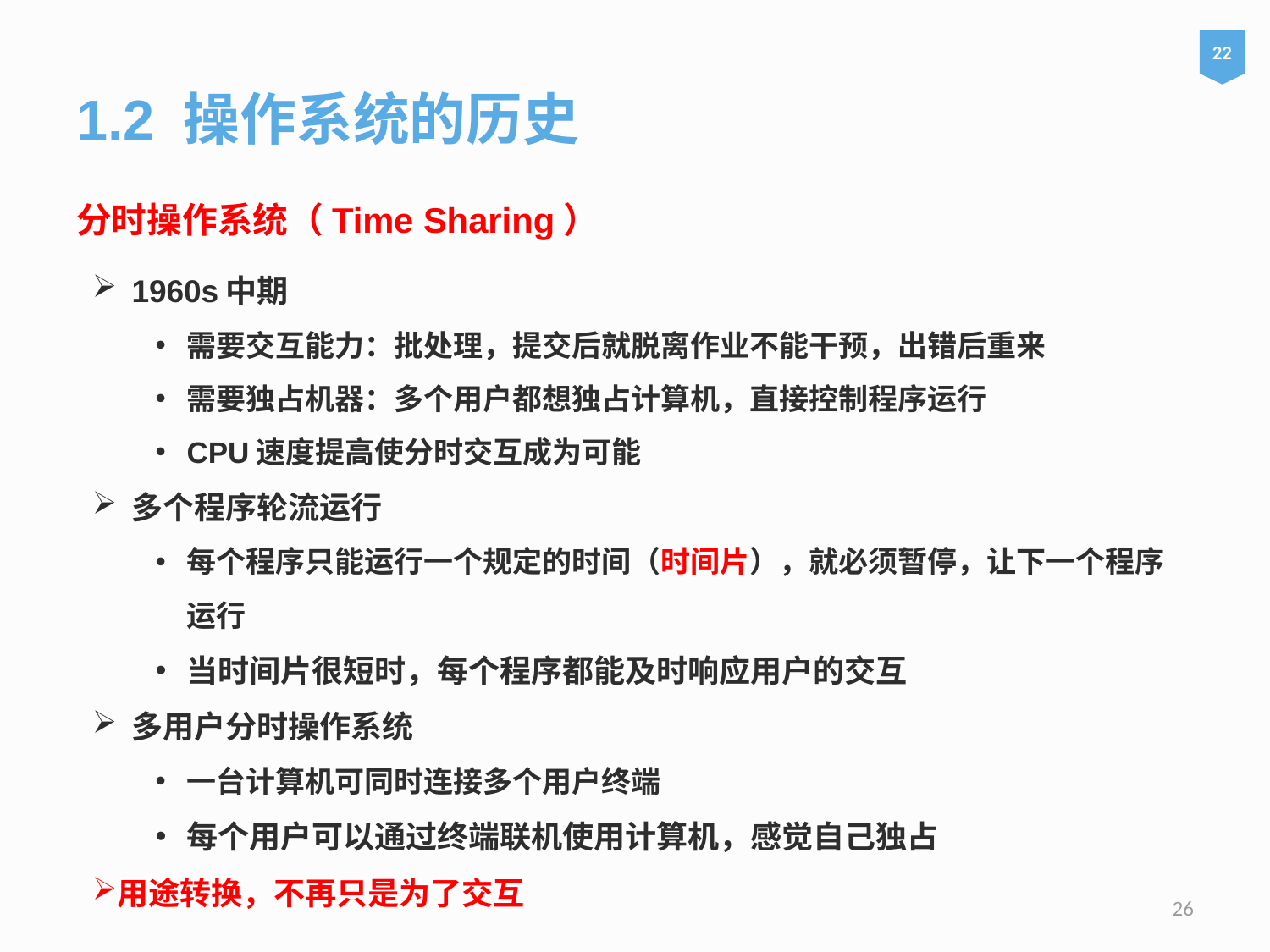

22
1.2 操作系统的历史
分时操作系统（Time Sharing）

1960s中期
需要交互能力：批处理，提交后就脱离作业不能干预，出错后重来
需要独占机器：多个用户都想独占计算机，直接控制程序运行
CPU速度提高使分时交互成为可能
多个程序轮流运行
每个程序只能运行一个规定的时间（时间片），就必须暂停，让下一个程序运行
当时间片很短时，每个程序都能及时响应用户的交互
多用户分时操作系统
一台计算机可同时连接多个用户终端
每个用户可以通过终端联机使用计算机，感觉自己独占
用途转换，不再只是为了交互

26